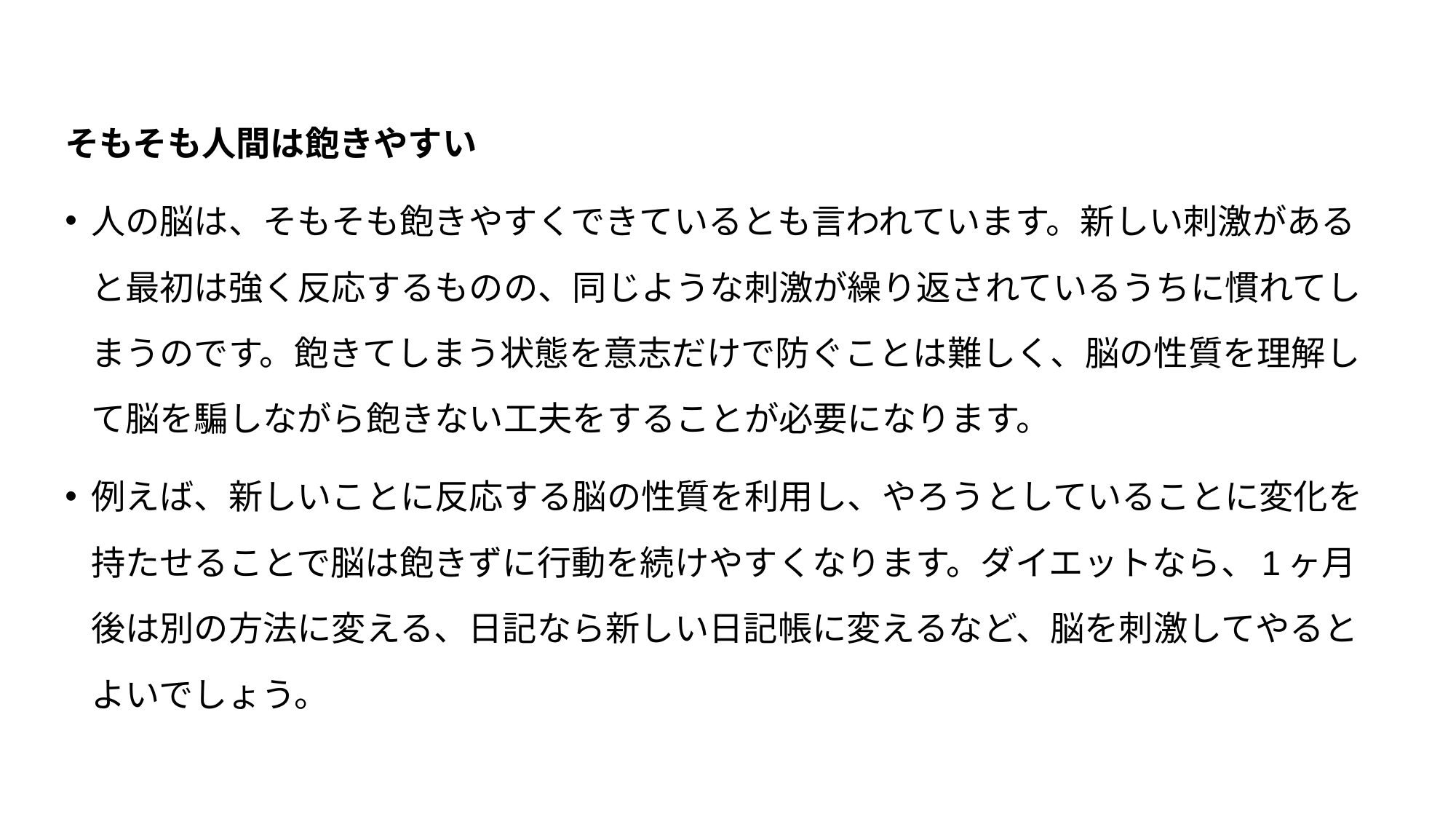

そもそも人間は飽きやすい
人の脳は、そもそも飽きやすくできているとも言われています。新しい刺激があると最初は強く反応するものの、同じような刺激が繰り返されているうちに慣れてしまうのです。飽きてしまう状態を意志だけで防ぐことは難しく、脳の性質を理解して脳を騙しながら飽きない工夫をすることが必要になります。
例えば、新しいことに反応する脳の性質を利用し、やろうとしていることに変化を持たせることで脳は飽きずに行動を続けやすくなります。ダイエットなら、1ヶ月後は別の方法に変える、日記なら新しい日記帳に変えるなど、脳を刺激してやるとよいでしょう。